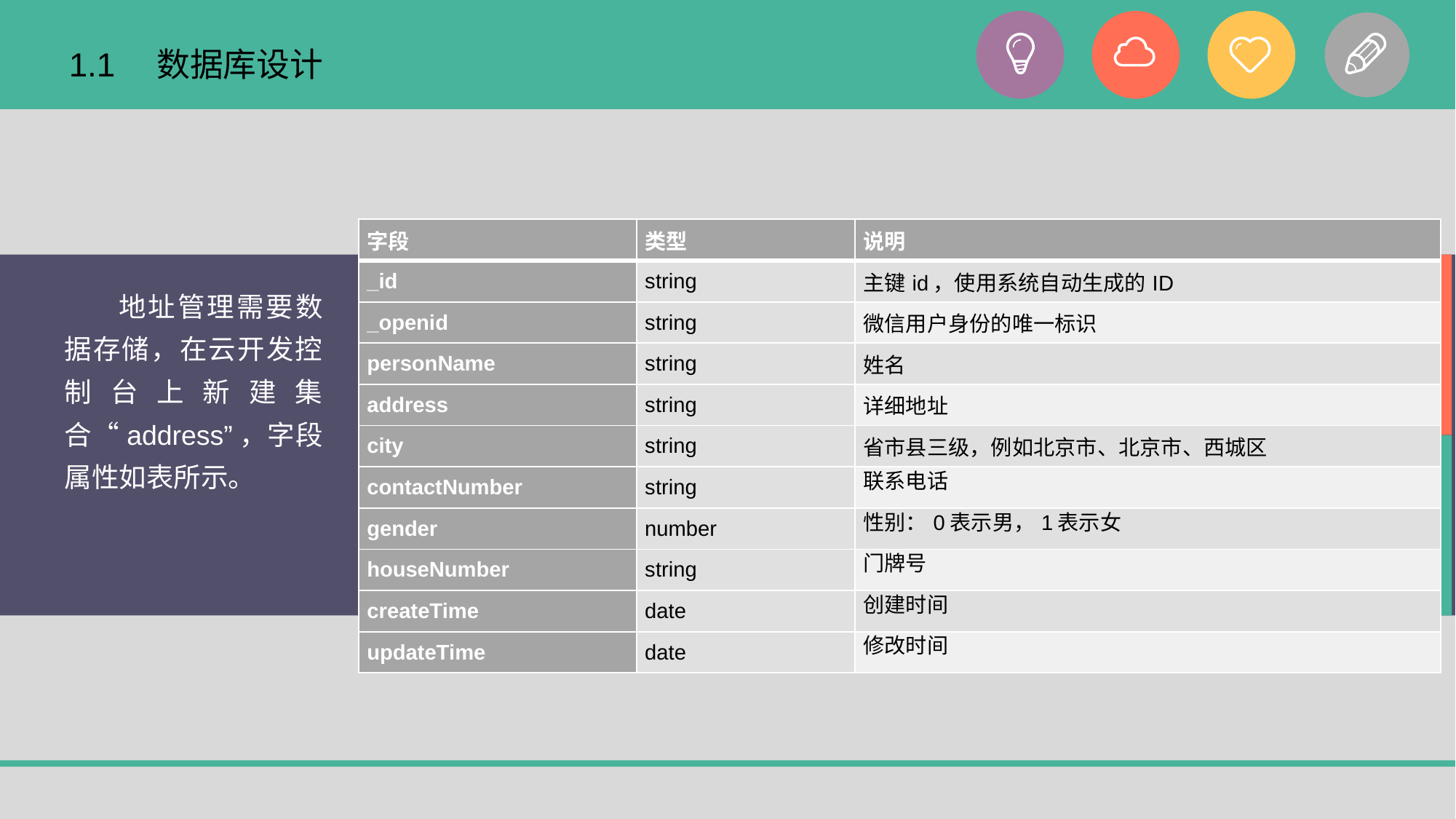

# 1.1　数据库设计
| 字段 | 类型 | 说明 |
| --- | --- | --- |
| \_id | string | 主键id，使用系统自动生成的ID |
| \_openid | string | 微信用户身份的唯一标识 |
| personName | string | 姓名 |
| address | string | 详细地址 |
| city | string | 省市县三级，例如北京市、北京市、西城区 |
| contactNumber | string | 联系电话 |
| gender | number | 性别：0表示男，1表示女 |
| houseNumber | string | 门牌号 |
| createTime | date | 创建时间 |
| updateTime | date | 修改时间 |

地址管理需要数据存储，在云开发控制台上新建集合“address”，字段属性如表所示。